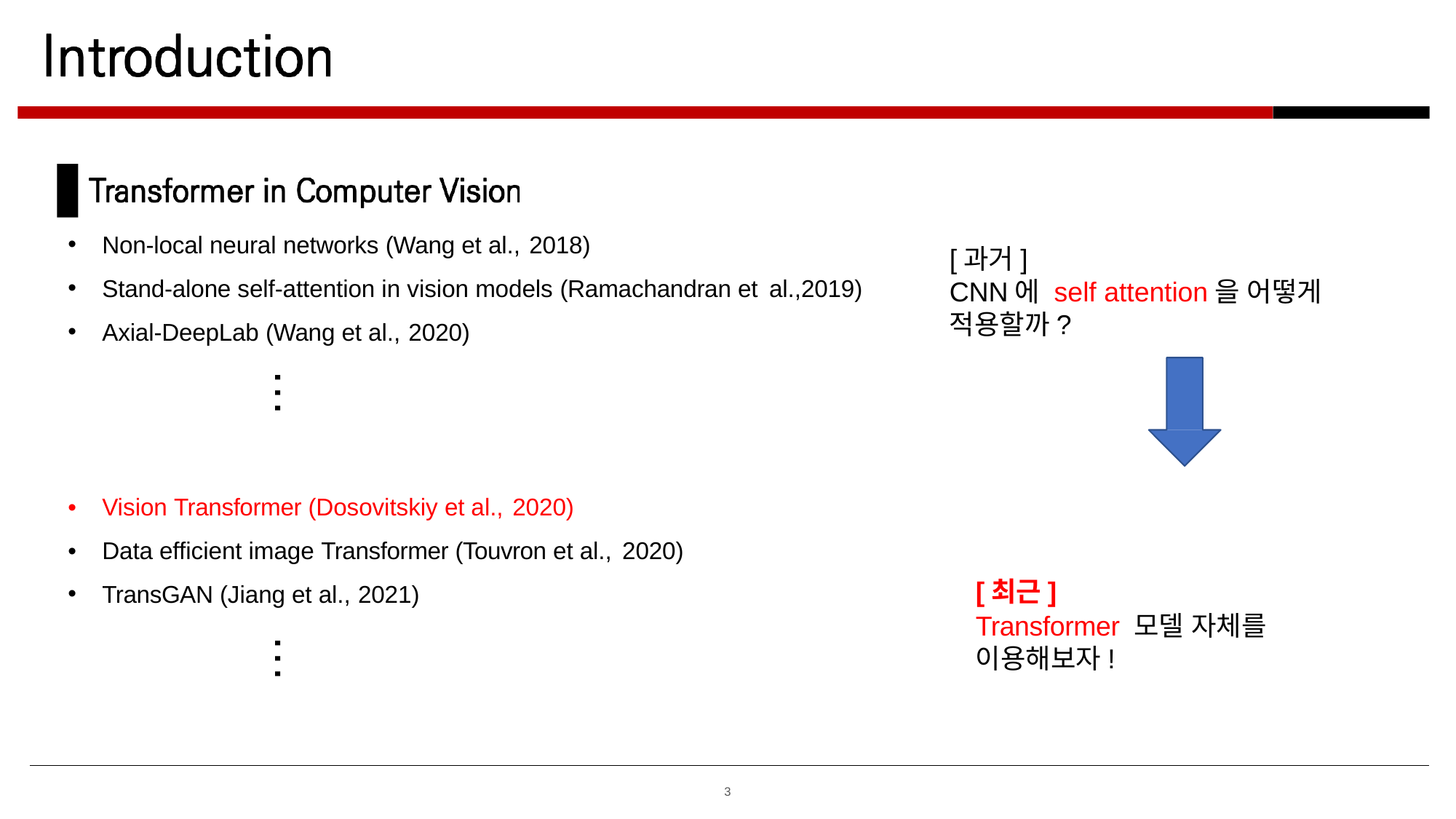

Non-local neural networks (Wang et al., 2018)
Stand-alone self-attention in vision models (Ramachandran et al.,2019)
Axial-DeepLab (Wang et al., 2020)
# [과거] CNN에 self attention을 어떻게 적용할까?

…
•	Vision Transformer (Dosovitskiy et al., 2020)
•	Data efficient image Transformer (Touvron et al., 2020)
[최근]
Transformer 모델 자체를 이용해보자!
TransGAN (Jiang et al., 2021)
…

3